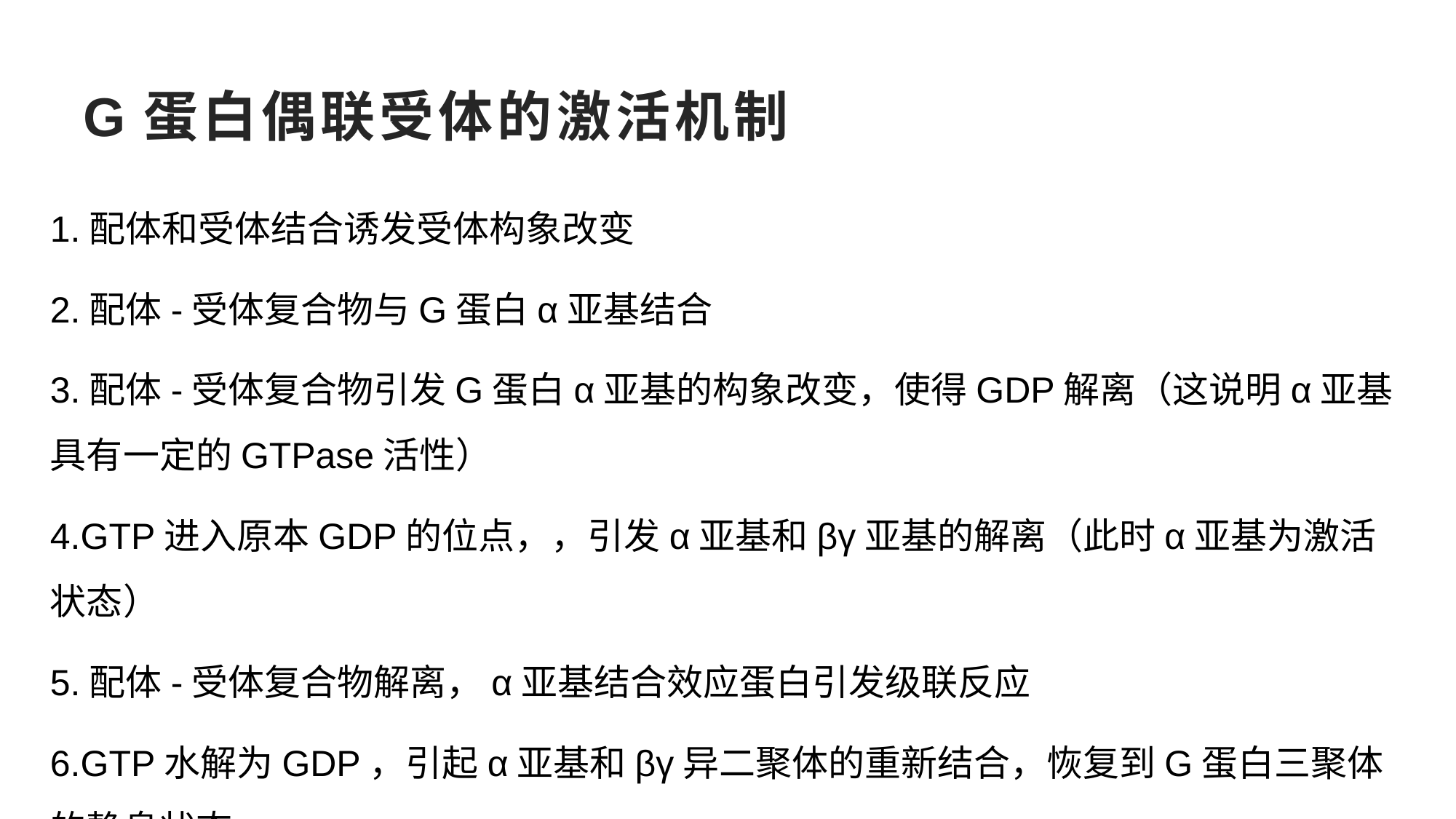

# G蛋白偶联受体的激活机制
1.配体和受体结合诱发受体构象改变
2.配体-受体复合物与G蛋白α亚基结合
3.配体-受体复合物引发G蛋白α亚基的构象改变，使得GDP解离（这说明α亚基具有一定的GTPase活性）
4.GTP进入原本GDP的位点，，引发α亚基和βγ亚基的解离（此时α亚基为激活状态）
5.配体-受体复合物解离，α亚基结合效应蛋白引发级联反应
6.GTP水解为GDP，引起α亚基和βγ异二聚体的重新结合，恢复到G蛋白三聚体的静息状态